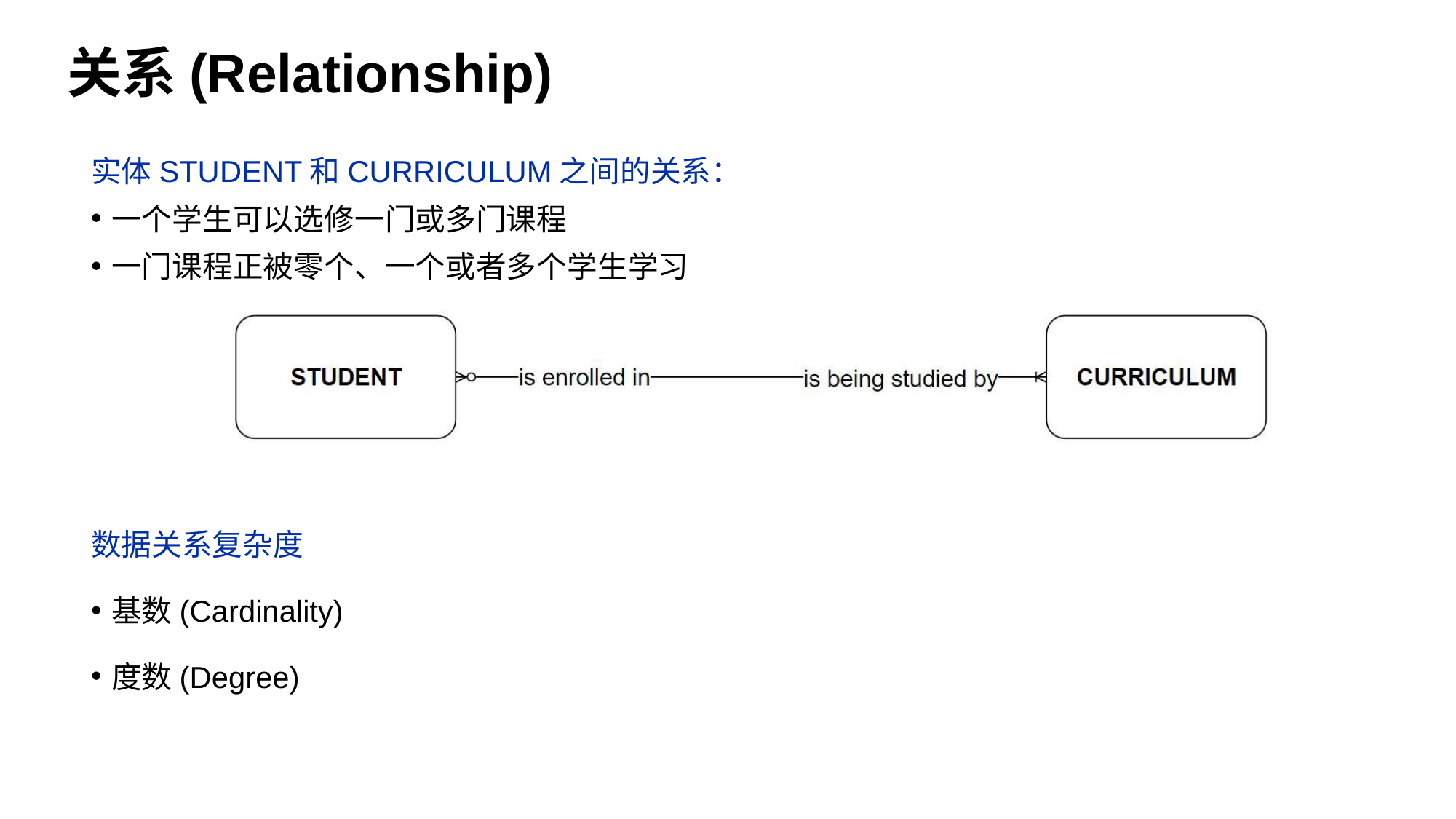

关系(Relationship)
实体STUDENT和CURRICULUM之间的关系：
一个学生可以选修一门或多门课程
一门课程正被零个、一个或者多个学生学习

数据关系复杂度
基数(Cardinality)
度数(Degree)